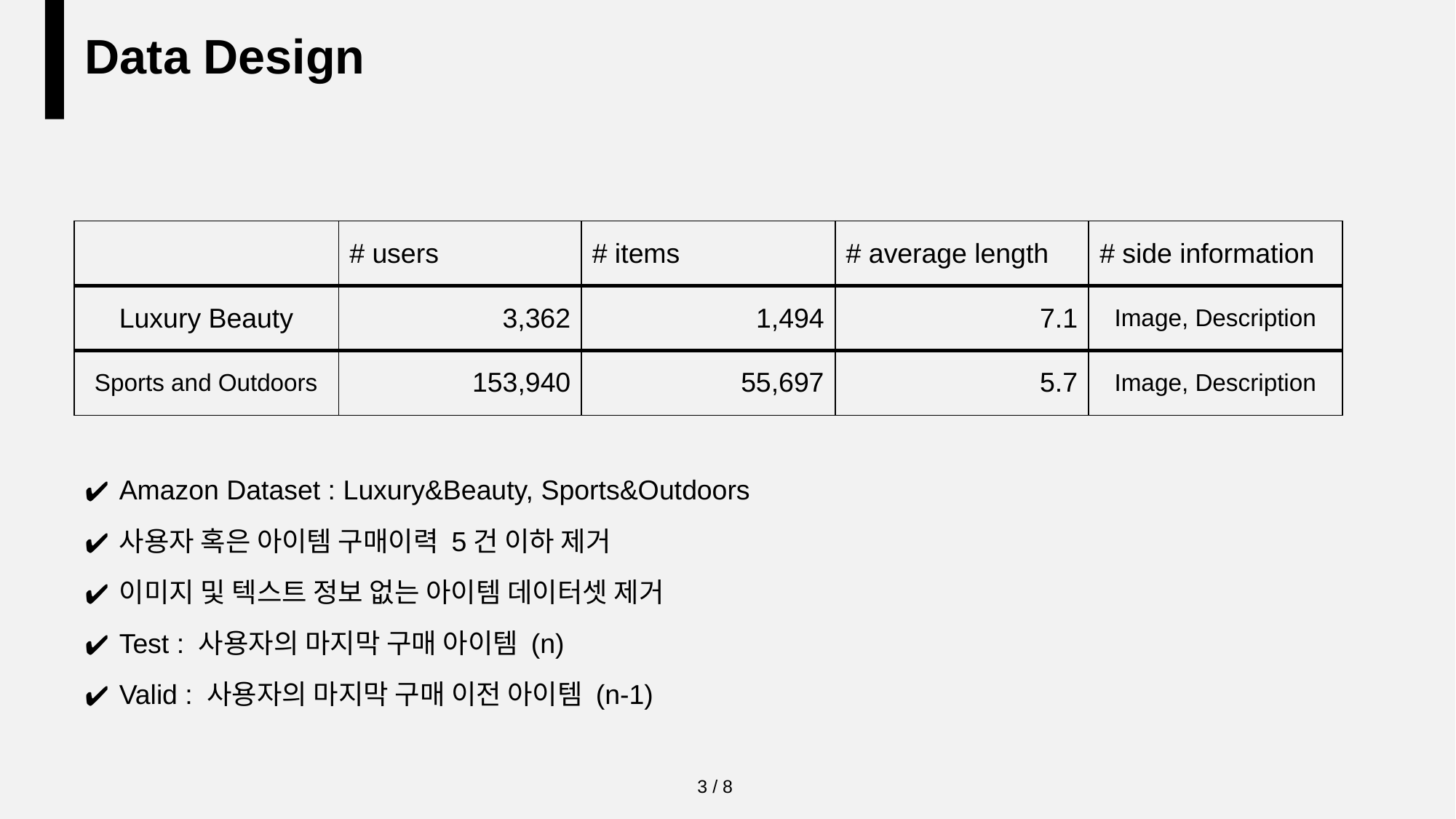

Data Design
|  | # users | # items | # average length | # side information |
| --- | --- | --- | --- | --- |
| Luxury Beauty | 3,362 | 1,494 | 7.1 | Image, Description |
| Sports and Outdoors | 153,940 | 55,697 | 5.7 | Image, Description |
Amazon Dataset : Luxury&Beauty, Sports&Outdoors

사용자 혹은 아이템 구매이력 5건 이하 제거

이미지 및 텍스트 정보 없는 아이템 데이터셋 제거

Test : 사용자의 마지막 구매 아이템 (n)

Valid : 사용자의 마지막 구매 이전 아이템 (n-1)